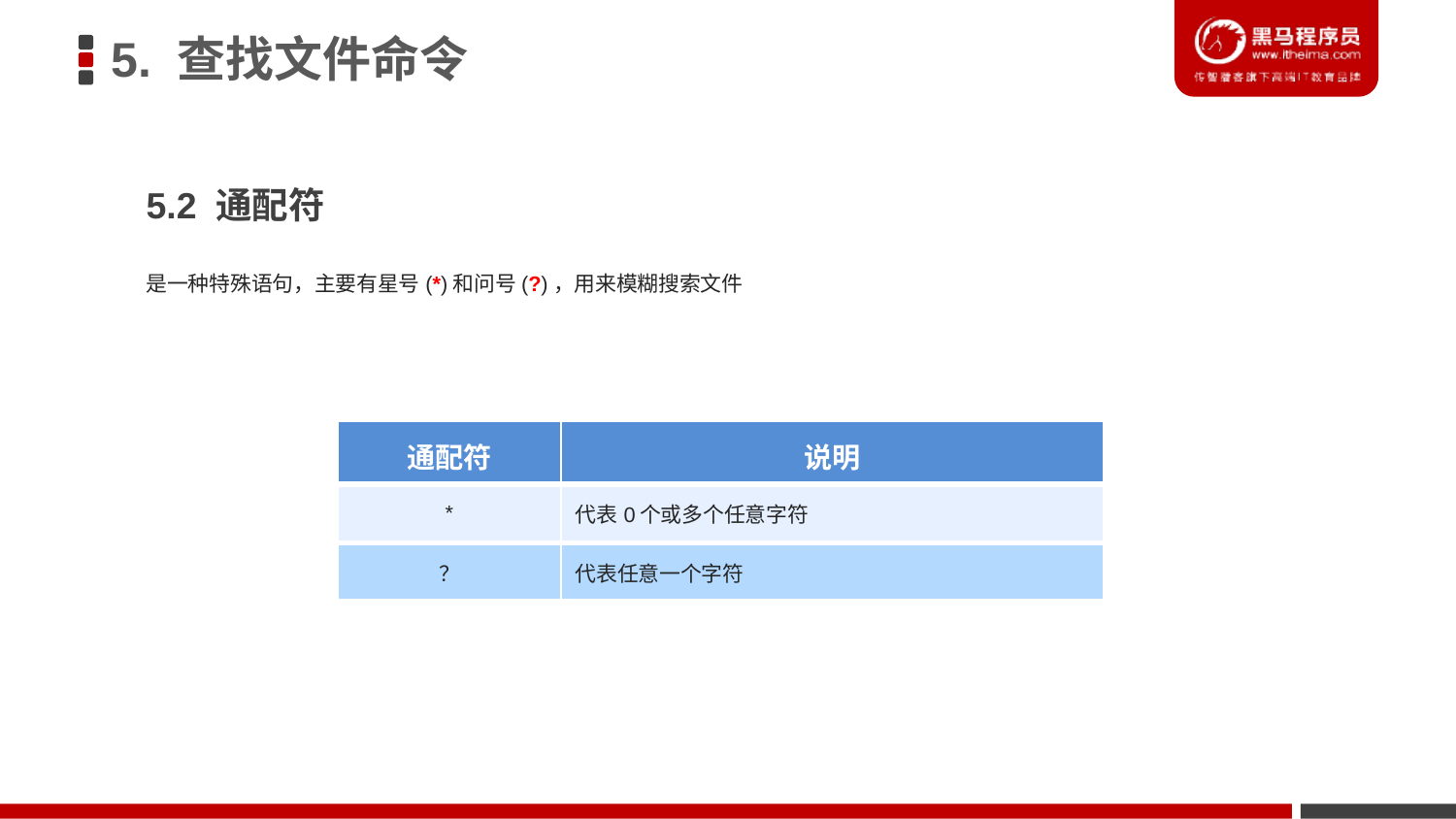

5. 查找文件命令
5.2 通配符
是一种特殊语句，主要有星号(*)和问号(?)，用来模糊搜索文件
| 通配符 | 说明 |
| --- | --- |
| \* | 代表0个或多个任意字符 |
| ？ | 代表任意一个字符 |